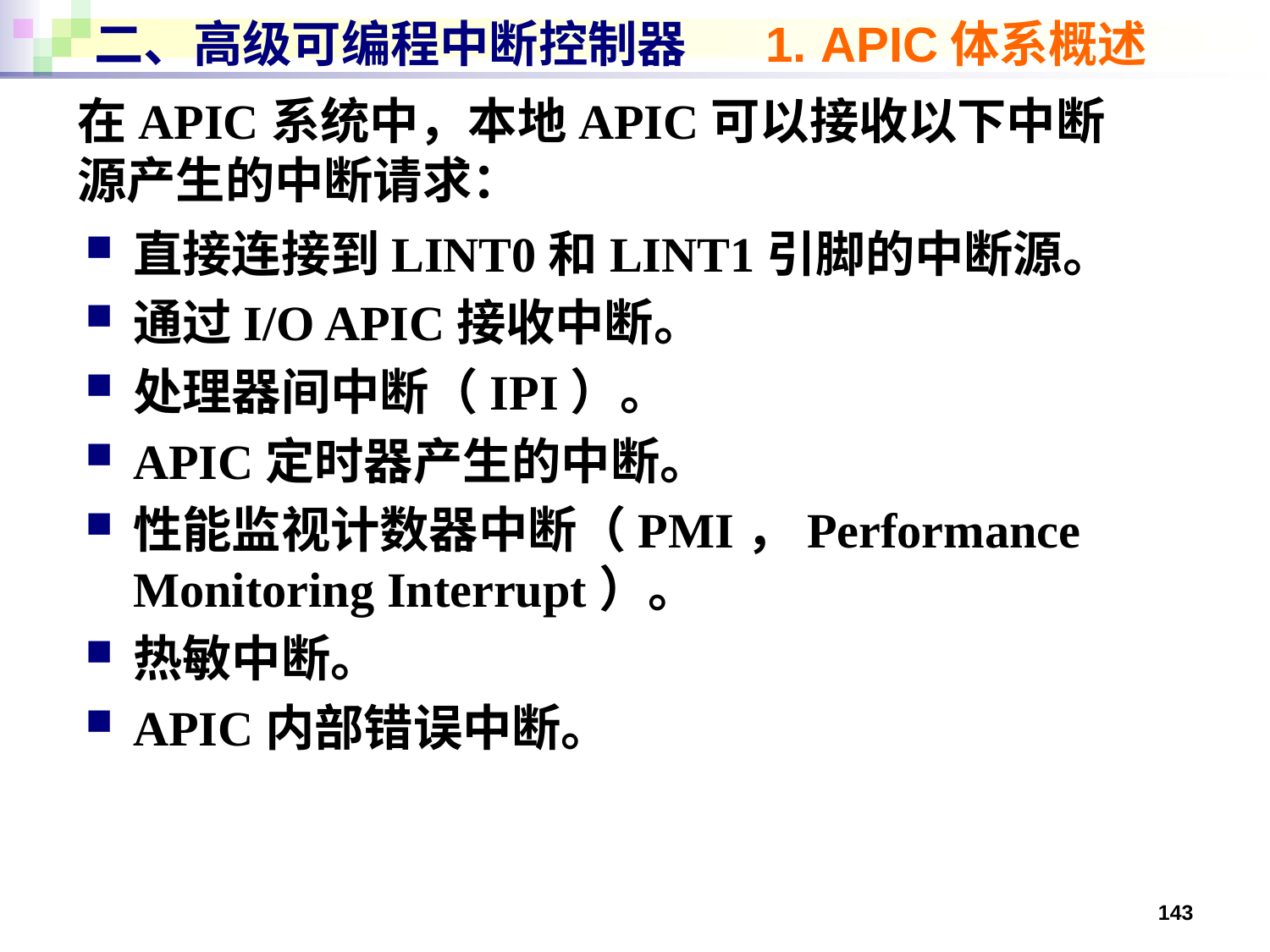

# 二、高级可编程中断控制器      1. APIC体系概述
在APIC系统中，本地APIC可以接收以下中断源产生的中断请求：
直接连接到LINT0和LINT1引脚的中断源。
通过I/O APIC接收中断。
处理器间中断（IPI）。
APIC定时器产生的中断。
性能监视计数器中断（PMI，Performance Monitoring Interrupt）。
热敏中断。
APIC内部错误中断。
143